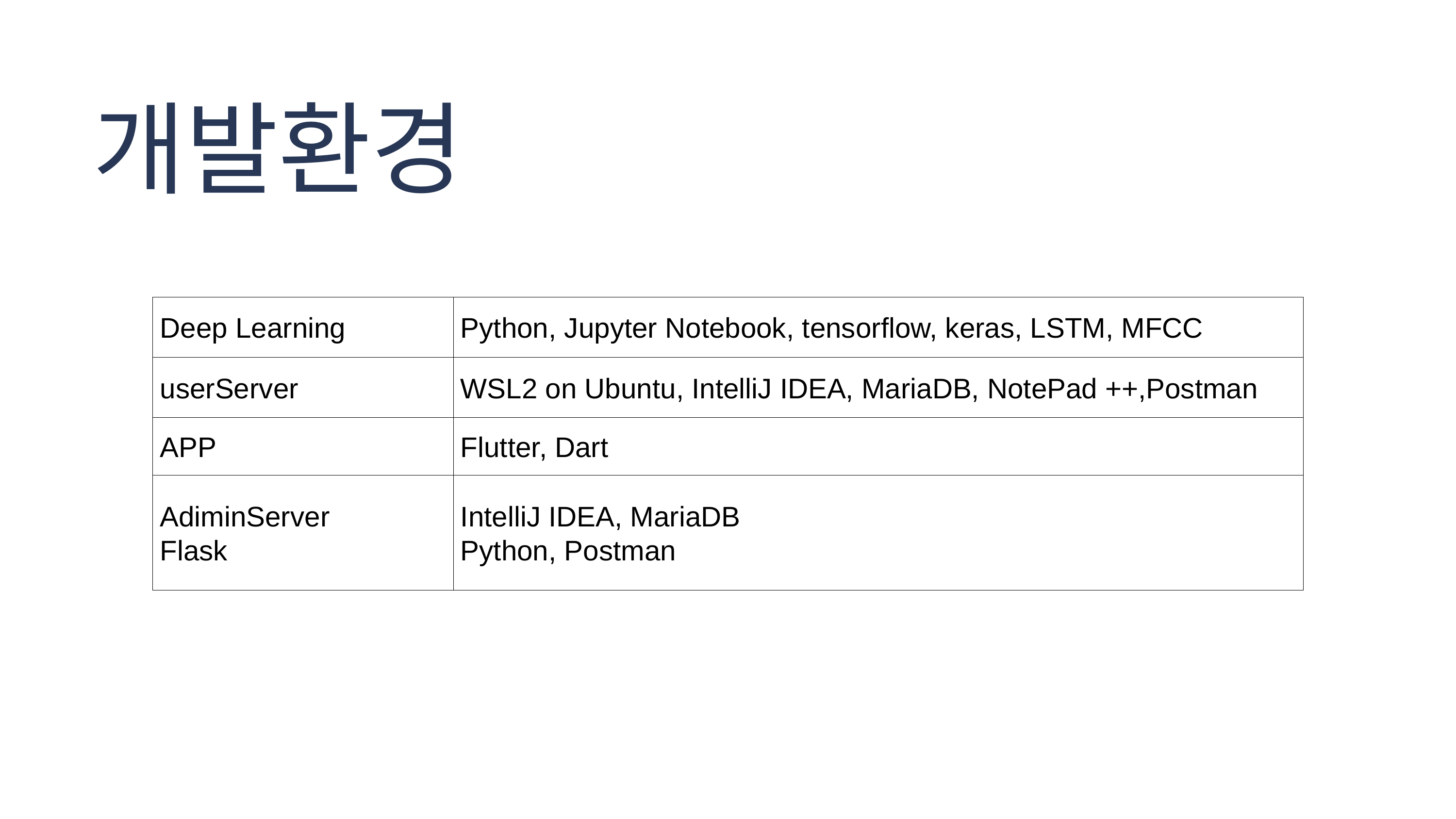

개발환경
| Deep Learning | Python, Jupyter Notebook, tensorflow, keras, LSTM, MFCC |
| --- | --- |
| userServer | WSL2 on Ubuntu, IntelliJ IDEA, MariaDB, NotePad ++,Postman |
| APP | Flutter, Dart |
| AdiminServer Flask | IntelliJ IDEA, MariaDB Python, Postman |
| AdiminServer Flask | IntelliJ IDEA, MariaDB Python, Postman |